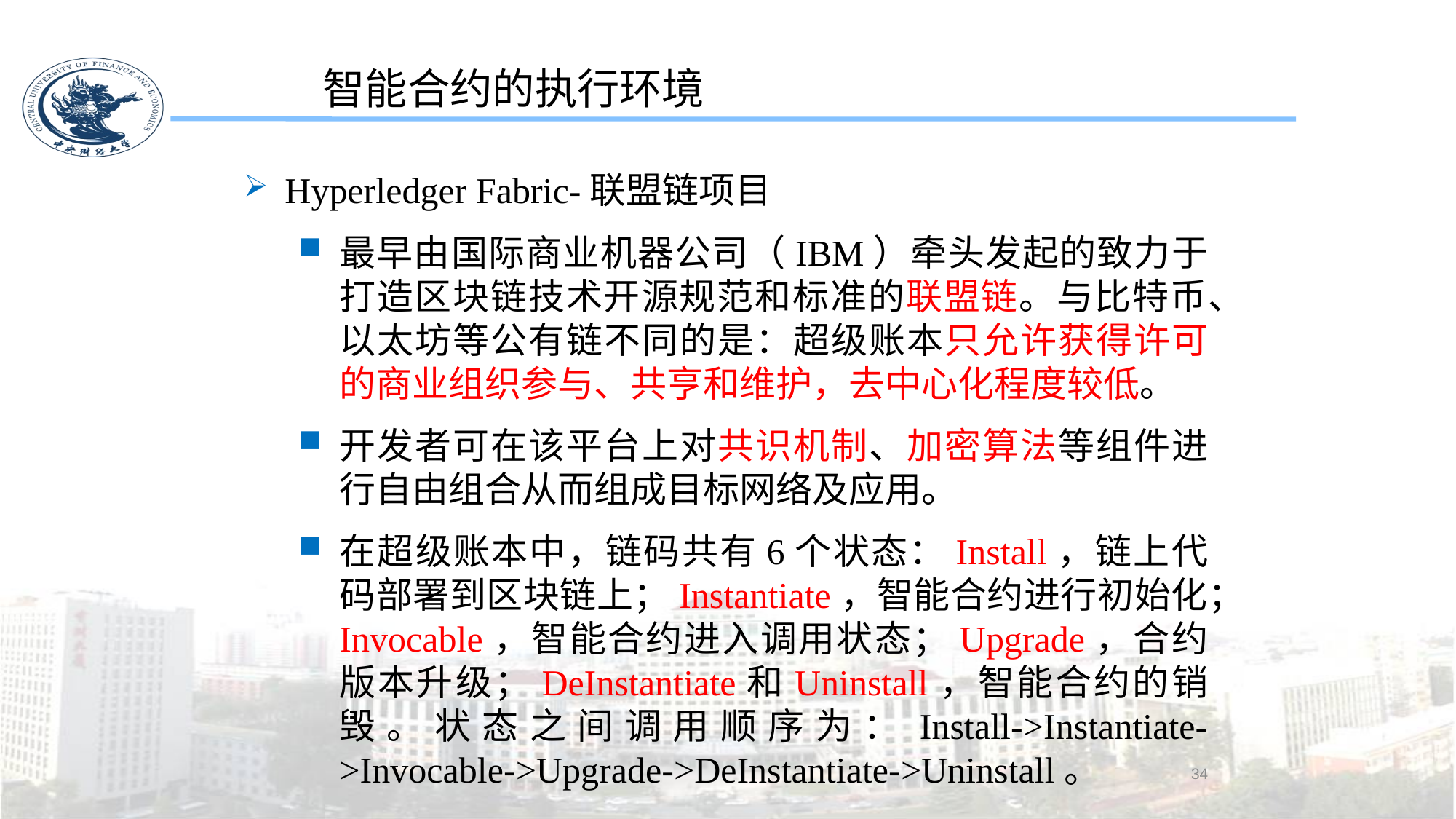

智能合约的执行环境
Hyperledger Fabric-联盟链项目
最早由国际商业机器公司（IBM）牵头发起的致力于打造区块链技术开源规范和标准的联盟链。与比特币、以太坊等公有链不同的是：超级账本只允许获得许可的商业组织参与、共亨和维护，去中心化程度较低。
开发者可在该平台上对共识机制、加密算法等组件进行自由组合从而组成目标网络及应用。
在超级账本中，链码共有6个状态：Install，链上代码部署到区块链上；Instantiate，智能合约进行初始化；Invocable，智能合约进入调用状态；Upgrade，合约版本升级；DeInstantiate和Uninstall，智能合约的销毁。状态之间调用顺序为：Install->Instantiate->Invocable->Upgrade->DeInstantiate->Uninstall。
34